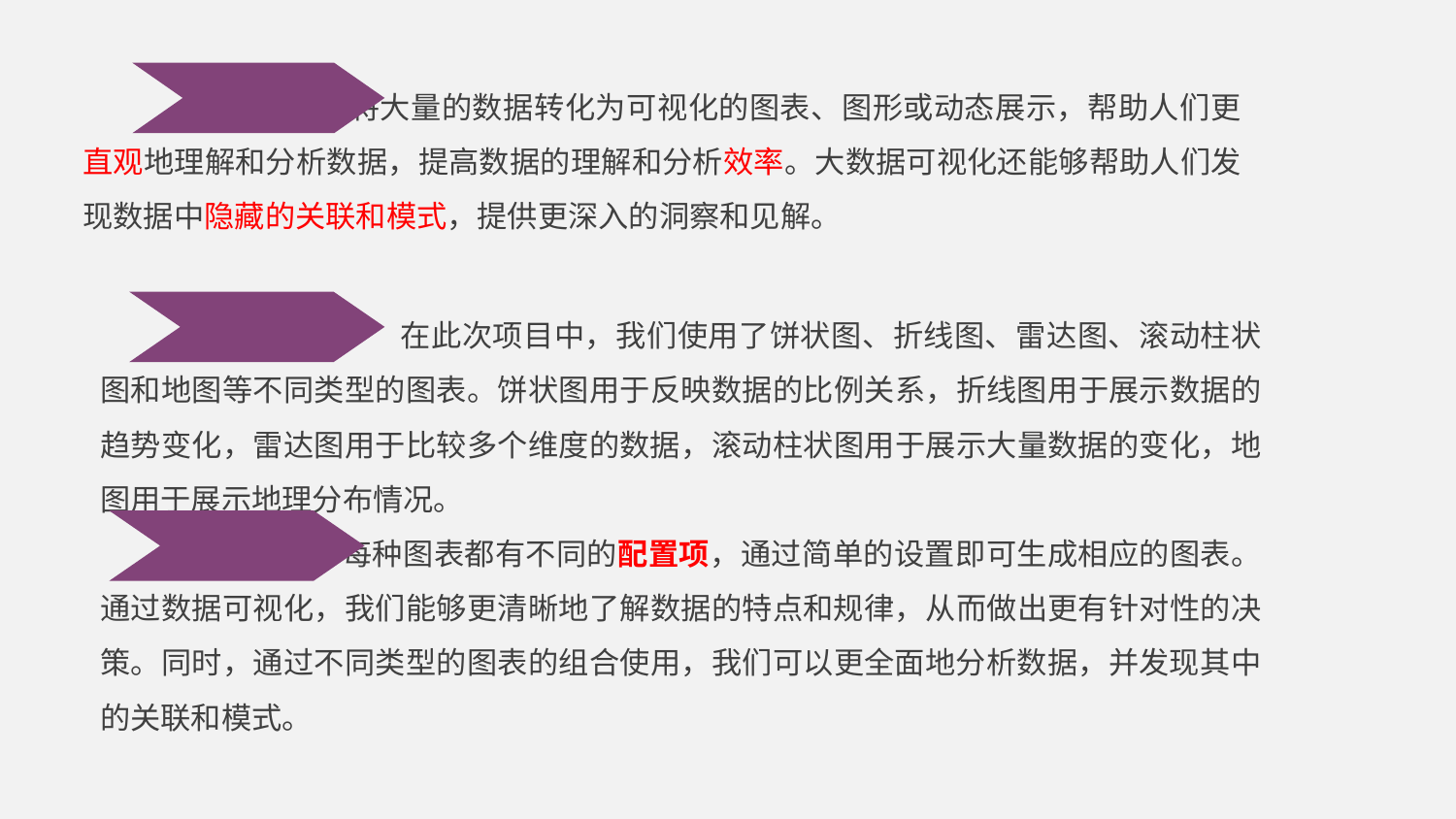

将大量的数据转化为可视化的图表、图形或动态展示，帮助人们更直观地理解和分析数据，提高数据的理解和分析效率。大数据可视化还能够帮助人们发现数据中隐藏的关联和模式，提供更深入的洞察和见解。

	                  	在此次项目中，我们使用了饼状图、折线图、雷达图、滚动柱状图和地图等不同类型的图表。饼状图用于反映数据的比例关系，折线图用于展示数据的趋势变化，雷达图用于比较多个维度的数据，滚动柱状图用于展示大量数据的变化，地图用于展示地理分布情况。
                          每种图表都有不同的配置项，通过简单的设置即可生成相应的图表。通过数据可视化，我们能够更清晰地了解数据的特点和规律，从而做出更有针对性的决策。同时，通过不同类型的图表的组合使用，我们可以更全面地分析数据，并发现其中的关联和模式。